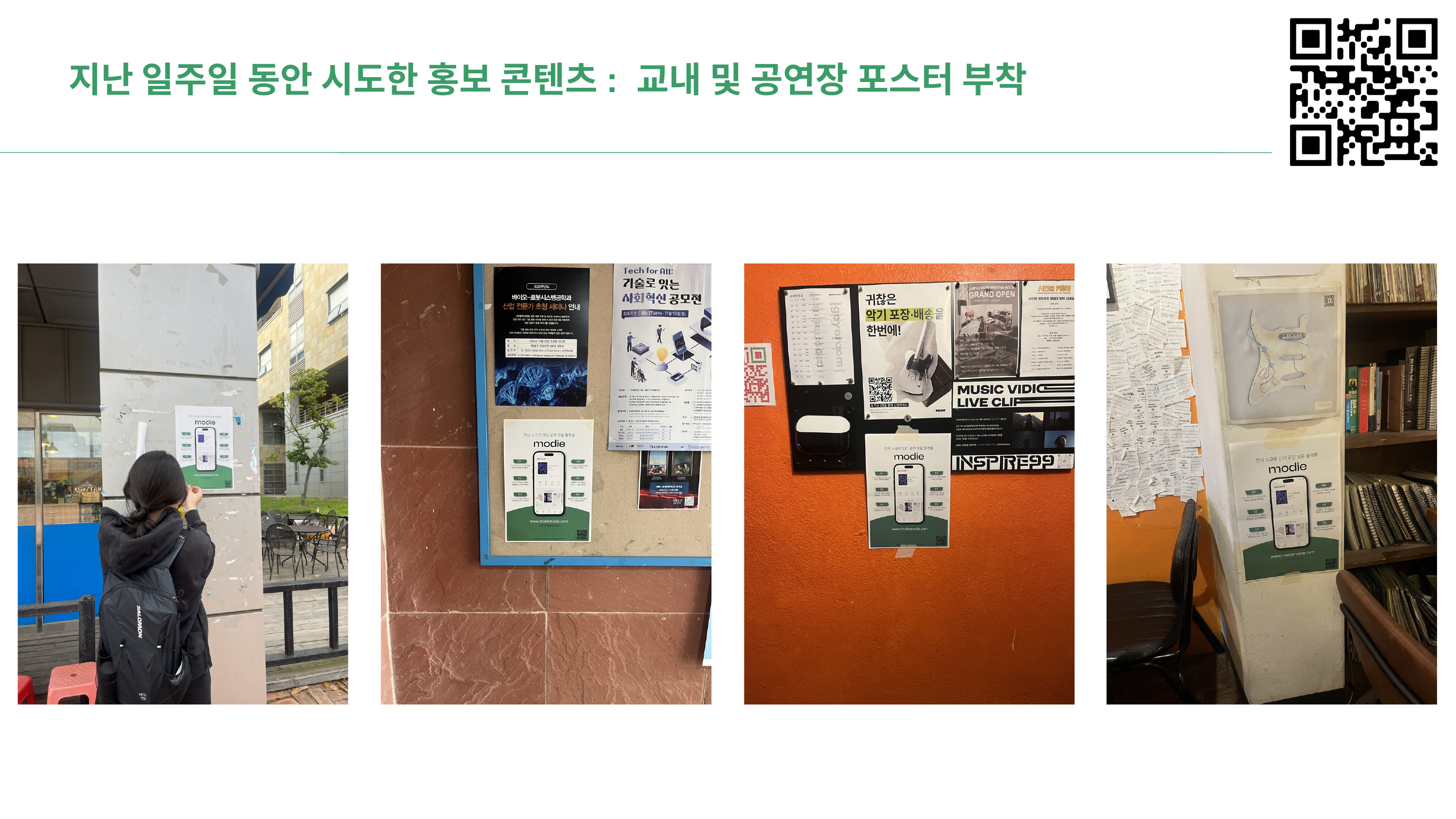

지난 일주일 동안 시도한 홍보 콘텐츠: 교내 및 공연장 포스터 부착